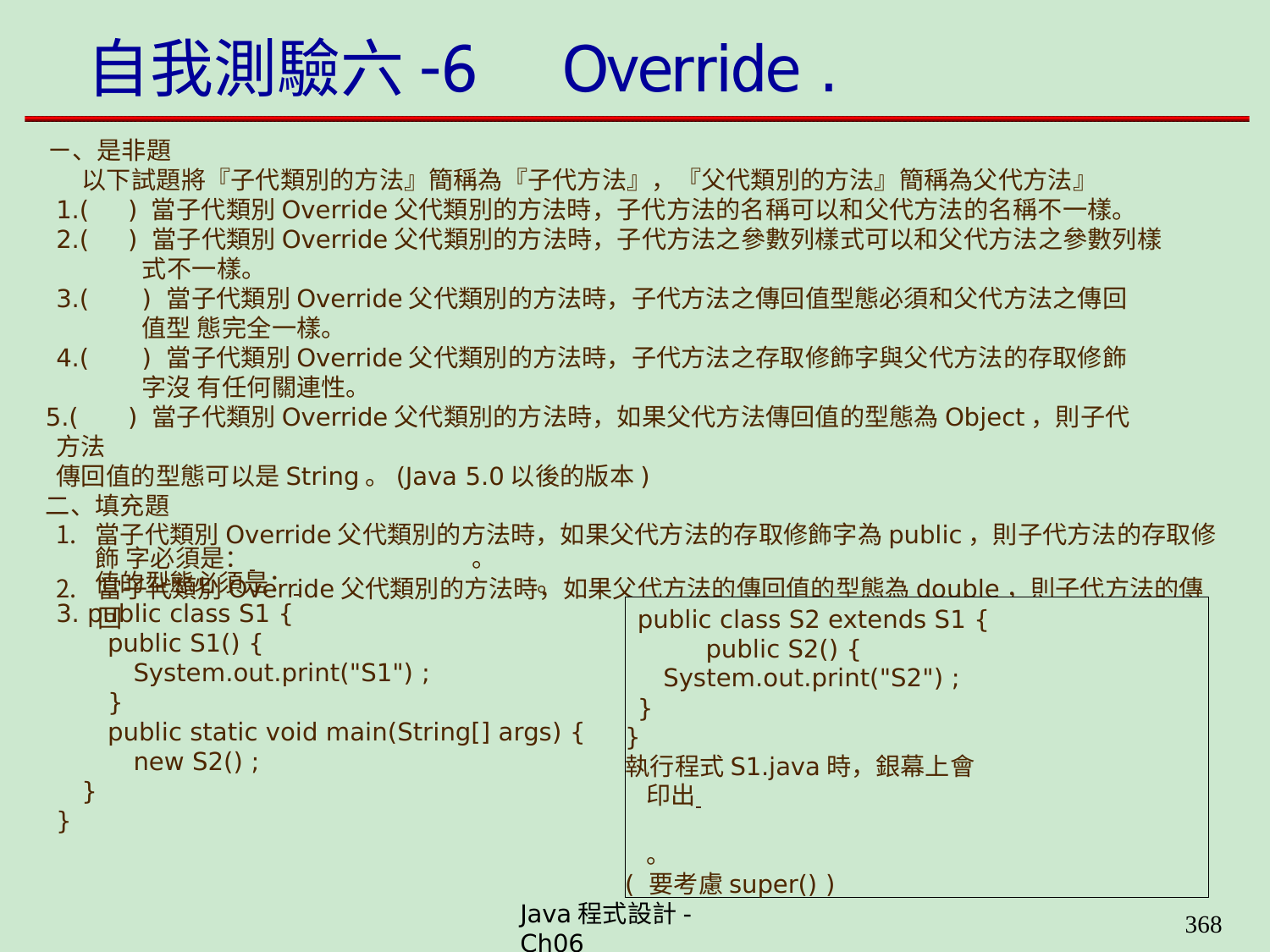

# 自我測驗六-6	Override .
ㄧ、是非題
以下試題將『子代類別的方法』簡稱為『子代方法』，『父代類別的方法』簡稱為父代方法』
1.(	) 當子代類別Override父代類別的方法時，子代方法的名稱可以和父代方法的名稱不一樣。
2.(	) 當子代類別Override父代類別的方法時，子代方法之參數列樣式可以和父代方法之參數列樣
式不一樣。
3.(	) 當子代類別Override父代類別的方法時，子代方法之傳回值型態必須和父代方法之傳回值型 態完全一樣。
4.(	) 當子代類別Override父代類別的方法時，子代方法之存取修飾字與父代方法的存取修飾字沒 有任何關連性。
5.(	) 當子代類別Override父代類別的方法時，如果父代方法傳回值的型態為Object，則子代方法
傳回值的型態可以是String。(Java 5.0以後的版本)
二、填充題
當子代類別Override父代類別的方法時，如果父代方法的存取修飾字為public，則子代方法的存取修飾 字必須是： 	。
當子代類別Override父代類別的方法時，如果父代方法的傳回值的型態為double，則子代方法的傳回
值的型態必須是： 	。
3. public class S1 {
public S1() {
System.out.print("S1") ;
}
public static void main(String[] args) {  new S2() ;
}
}
public class S2 extends S1 {  public S2() {
System.out.print("S2") ;
}
}
執行程式S1.java時，銀幕上會印出 	。
( 要考慮super() )
Java程式設計-Ch06
368